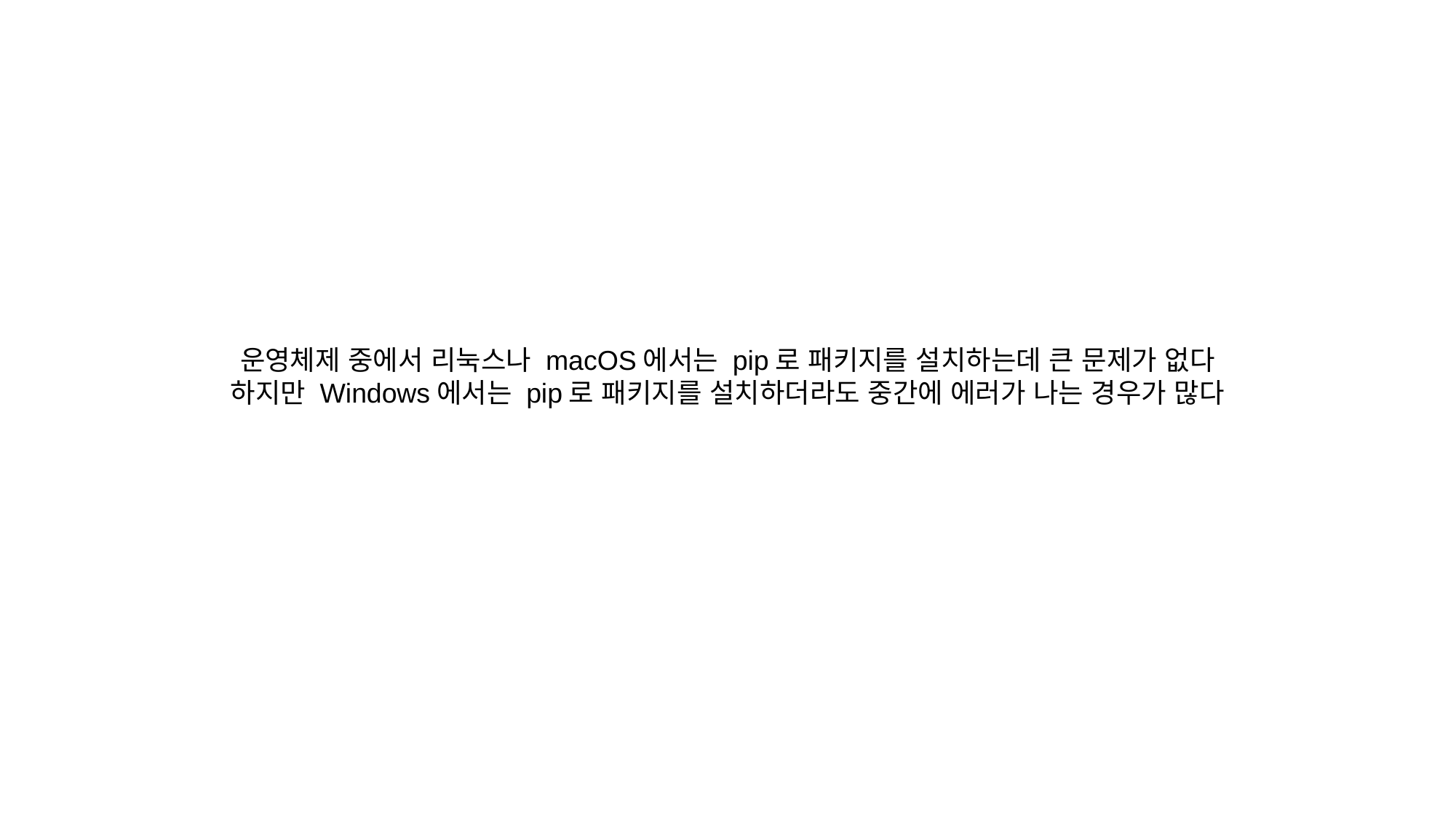

#
운영체제 중에서 리눅스나 macOS에서는 pip로 패키지를 설치하는데 큰 문제가 없다
하지만 Windows에서는 pip로 패키지를 설치하더라도 중간에 에러가 나는 경우가 많다